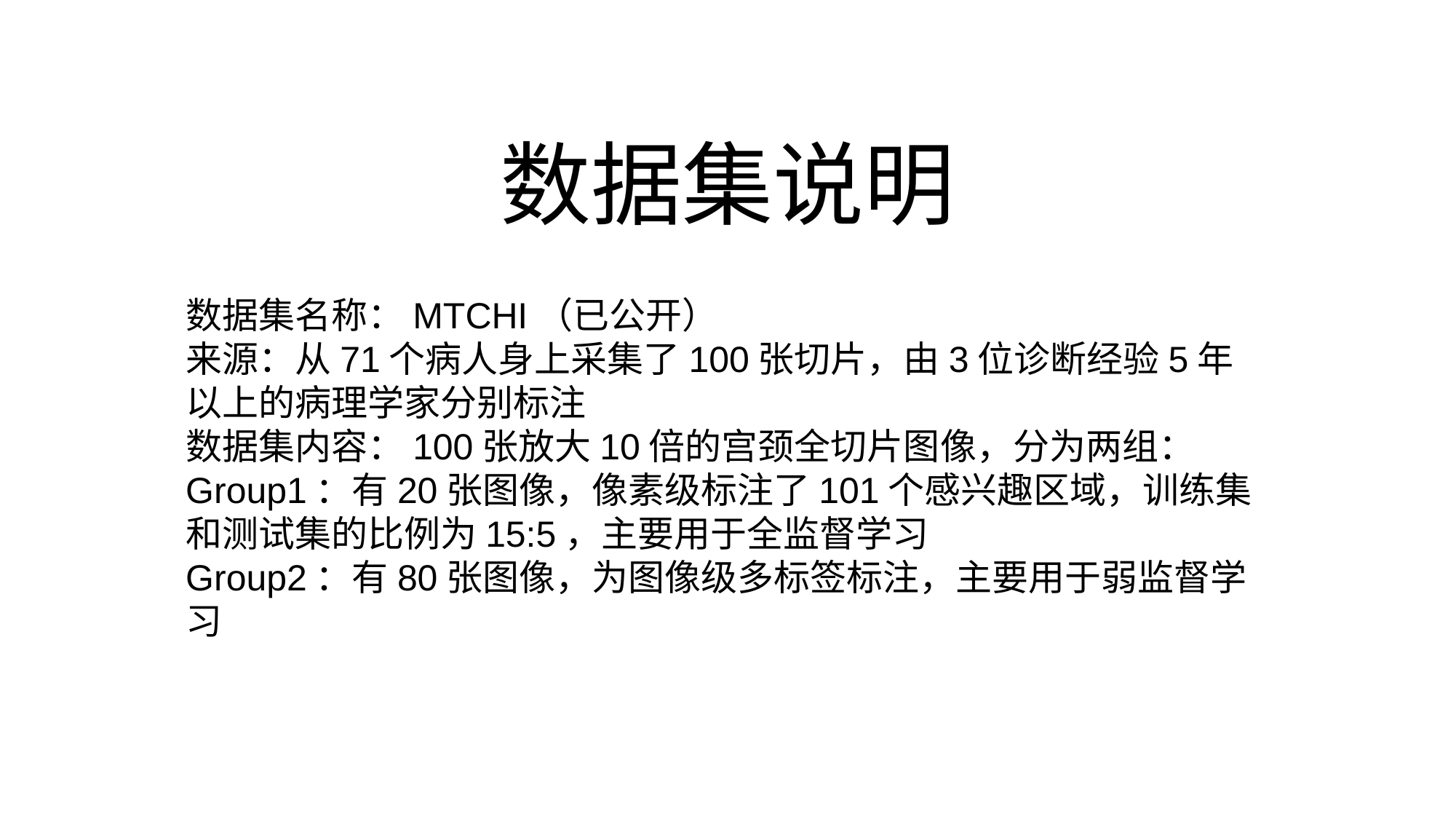

# 数据集说明
数据集名称：MTCHI（已公开）
来源：从71个病人身上采集了100张切片，由3位诊断经验5年以上的病理学家分别标注
数据集内容：100张放大10倍的宫颈全切片图像，分为两组：
Group1：有20张图像，像素级标注了101个感兴趣区域，训练集和测试集的比例为15:5，主要用于全监督学习
Group2：有80张图像，为图像级多标签标注，主要用于弱监督学习